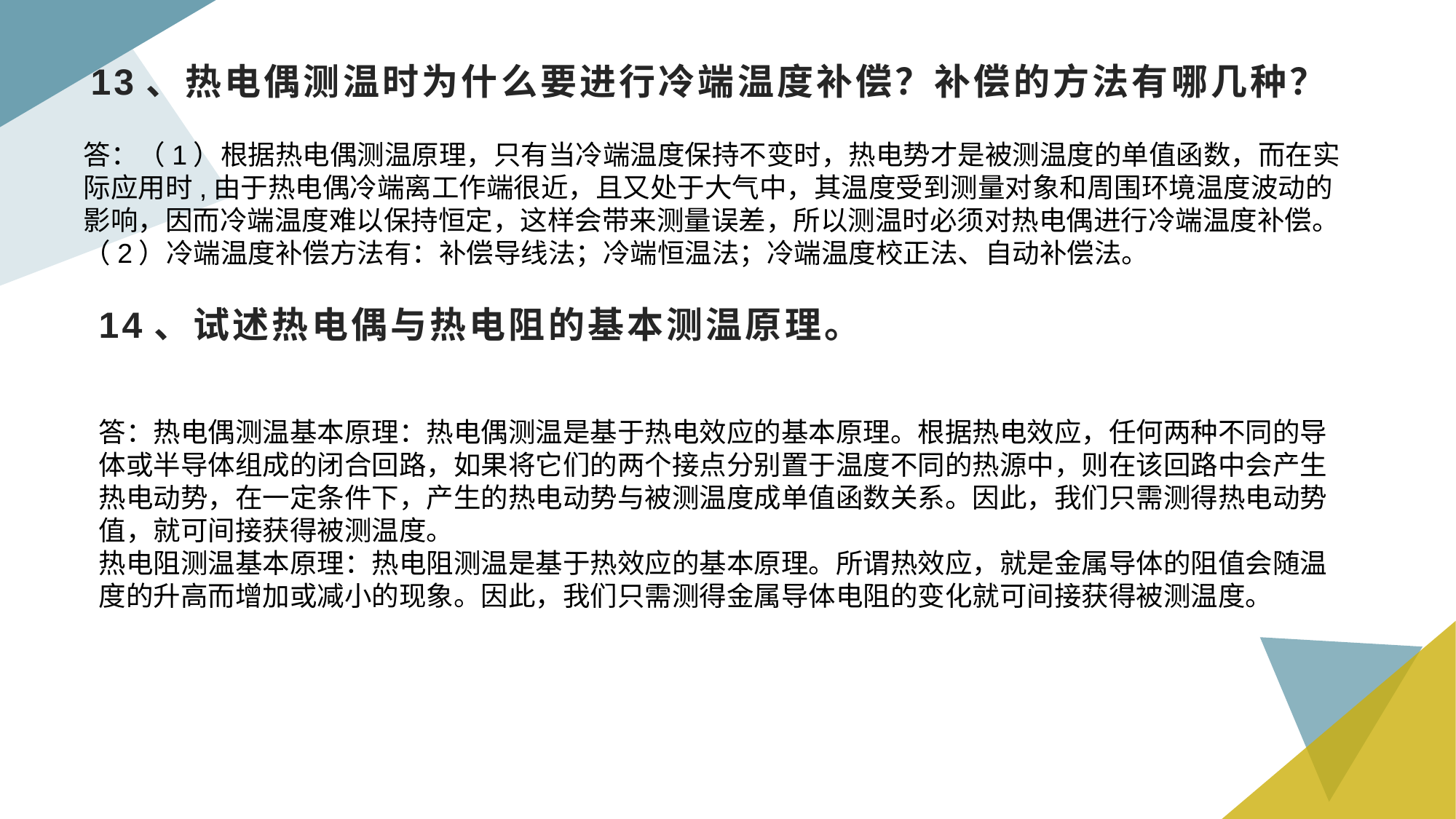

# 13、热电偶测温时为什么要进行冷端温度补偿？补偿的方法有哪几种？
答：（1）根据热电偶测温原理，只有当冷端温度保持不变时，热电势才是被测温度的单值函数，而在实际应用时,由于热电偶冷端离工作端很近，且又处于大气中，其温度受到测量对象和周围环境温度波动的影响，因而冷端温度难以保持恒定，这样会带来测量误差，所以测温时必须对热电偶进行冷端温度补偿。
（2）冷端温度补偿方法有：补偿导线法；冷端恒温法；冷端温度校正法、自动补偿法。

14、试述热电偶与热电阻的基本测温原理。
答：热电偶测温基本原理：热电偶测温是基于热电效应的基本原理。根据热电效应，任何两种不同的导体或半导体组成的闭合回路，如果将它们的两个接点分别置于温度不同的热源中，则在该回路中会产生热电动势，在一定条件下，产生的热电动势与被测温度成单值函数关系。因此，我们只需测得热电动势值，就可间接获得被测温度。
热电阻测温基本原理：热电阻测温是基于热效应的基本原理。所谓热效应，就是金属导体的阻值会随温度的升高而增加或减小的现象。因此，我们只需测得金属导体电阻的变化就可间接获得被测温度。